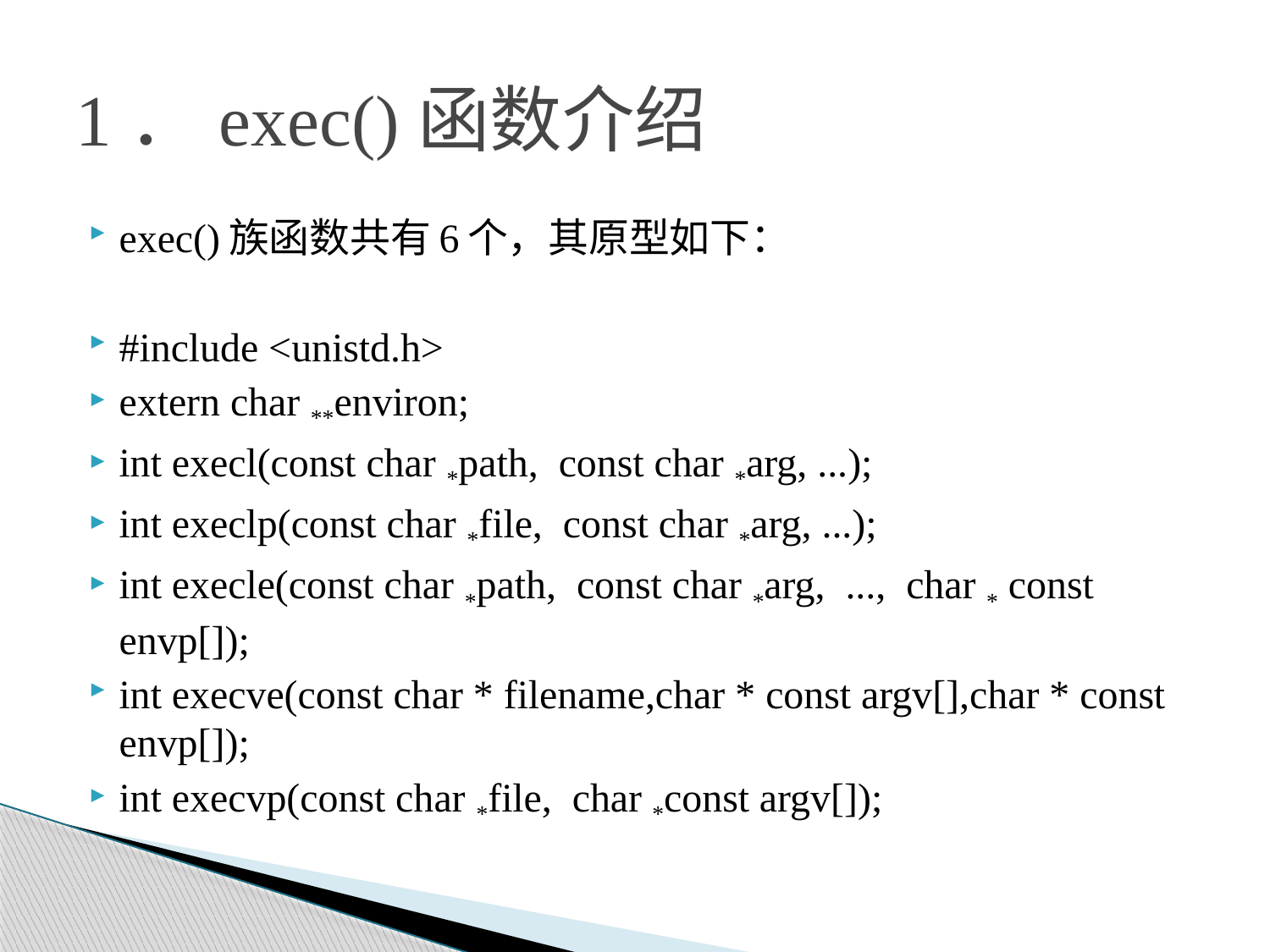

# 1．exec()函数介绍
exec()族函数共有6个，其原型如下：

#include <unistd.h>
extern char **environ;
int execl(const char *path,  const char *arg, ...);
int execlp(const char *file,  const char *arg, ...);
int execle(const char *path,  const char *arg,  ...,  char * const envp[]);
int execve(const char * filename,char * const argv[],char * const envp[]);
int execvp(const char *file,  char *const argv[]);